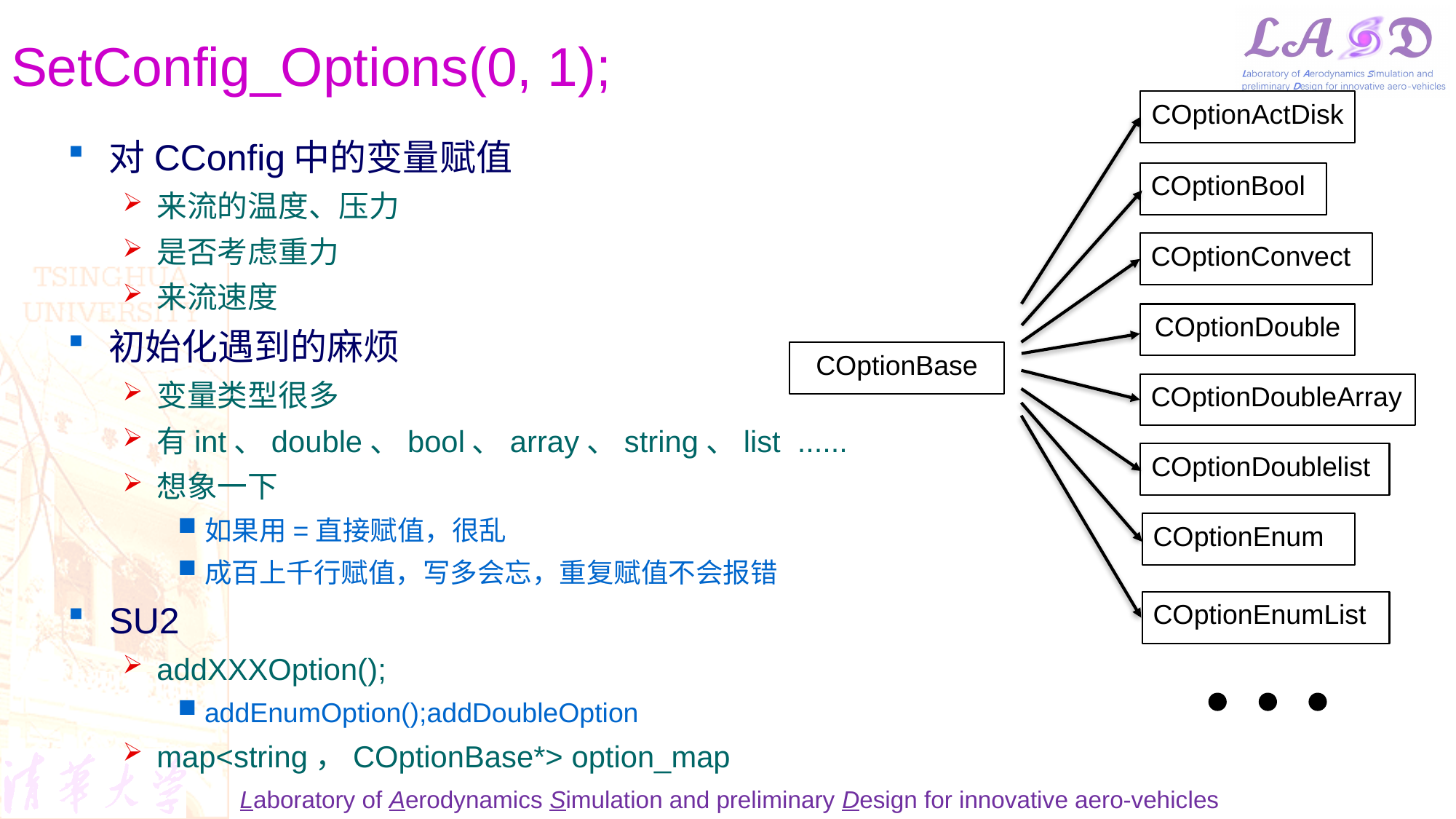

# SetConfig_Options(0, 1);
COptionActDisk
对CConfig中的变量赋值
来流的温度、压力
是否考虑重力
来流速度
初始化遇到的麻烦
变量类型很多
有int、double、bool、array、string、list  ......
想象一下
如果用=直接赋值，很乱
成百上千行赋值，写多会忘，重复赋值不会报错
SU2
addXXXOption();
addEnumOption();addDoubleOption
map<string，COptionBase*> option_map
COptionBool
COptionConvect
COptionDouble
COptionBase
COptionDoubleArray
COptionDoublelist
COptionEnum
COptionEnumList